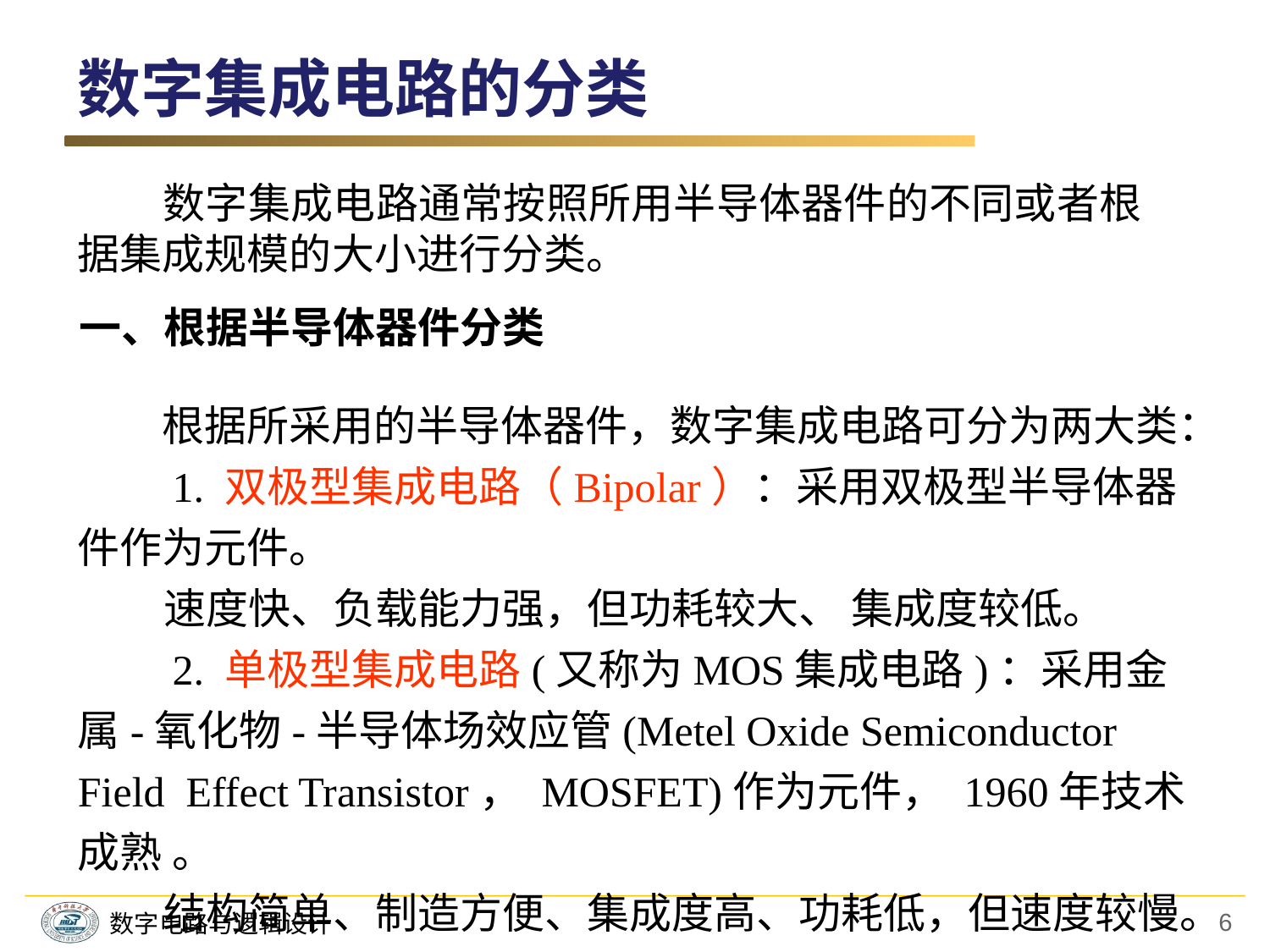

数字集成电路的分类
　　数字集成电路通常按照所用半导体器件的不同或者根据集成规模的大小进行分类。
一、根据半导体器件分类
　　根据所采用的半导体器件，数字集成电路可分为两大类：
　　1. 双极型集成电路（Bipolar）：采用双极型半导体器件作为元件。
        速度快、负载能力强，但功耗较大、 集成度较低。
　　2. 单极型集成电路(又称为MOS集成电路)：采用金属-氧化物-半导体场效应管(Metel Oxide Semiconductor Field  Effect Transistor， MOSFET)作为元件， 1960年技术成熟 。
        结构简单、制造方便、集成度高、功耗低，但速度较慢。
6
数字电路与逻辑设计